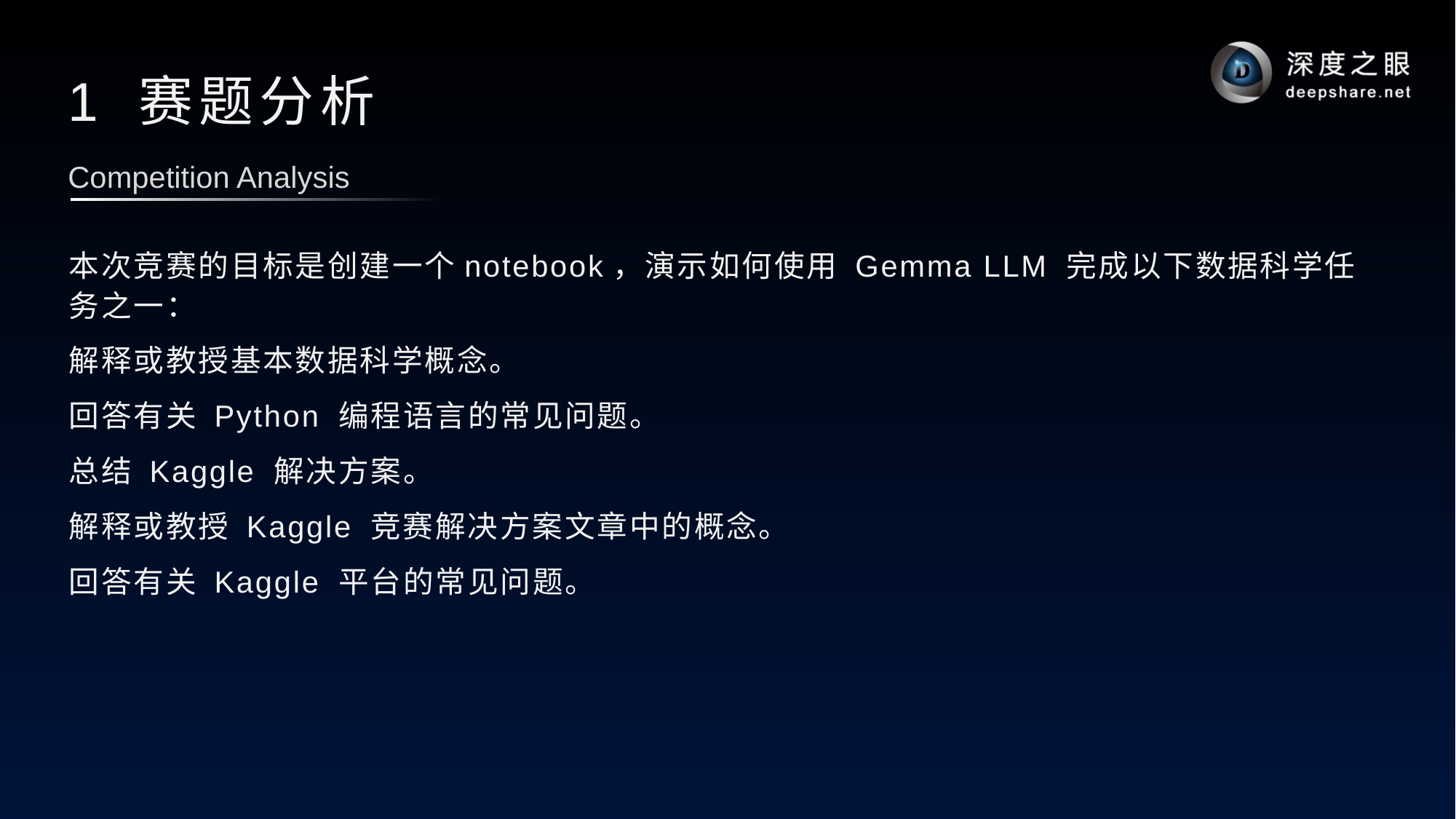

# 1 赛题分析
Competition Analysis
本次竞赛的目标是创建一个notebook，演示如何使用 Gemma LLM 完成以下数据科学任务之一：
解释或教授基本数据科学概念。
回答有关 Python 编程语言的常见问题。
总结 Kaggle 解决方案。
解释或教授 Kaggle 竞赛解决方案文章中的概念。
回答有关 Kaggle 平台的常见问题。